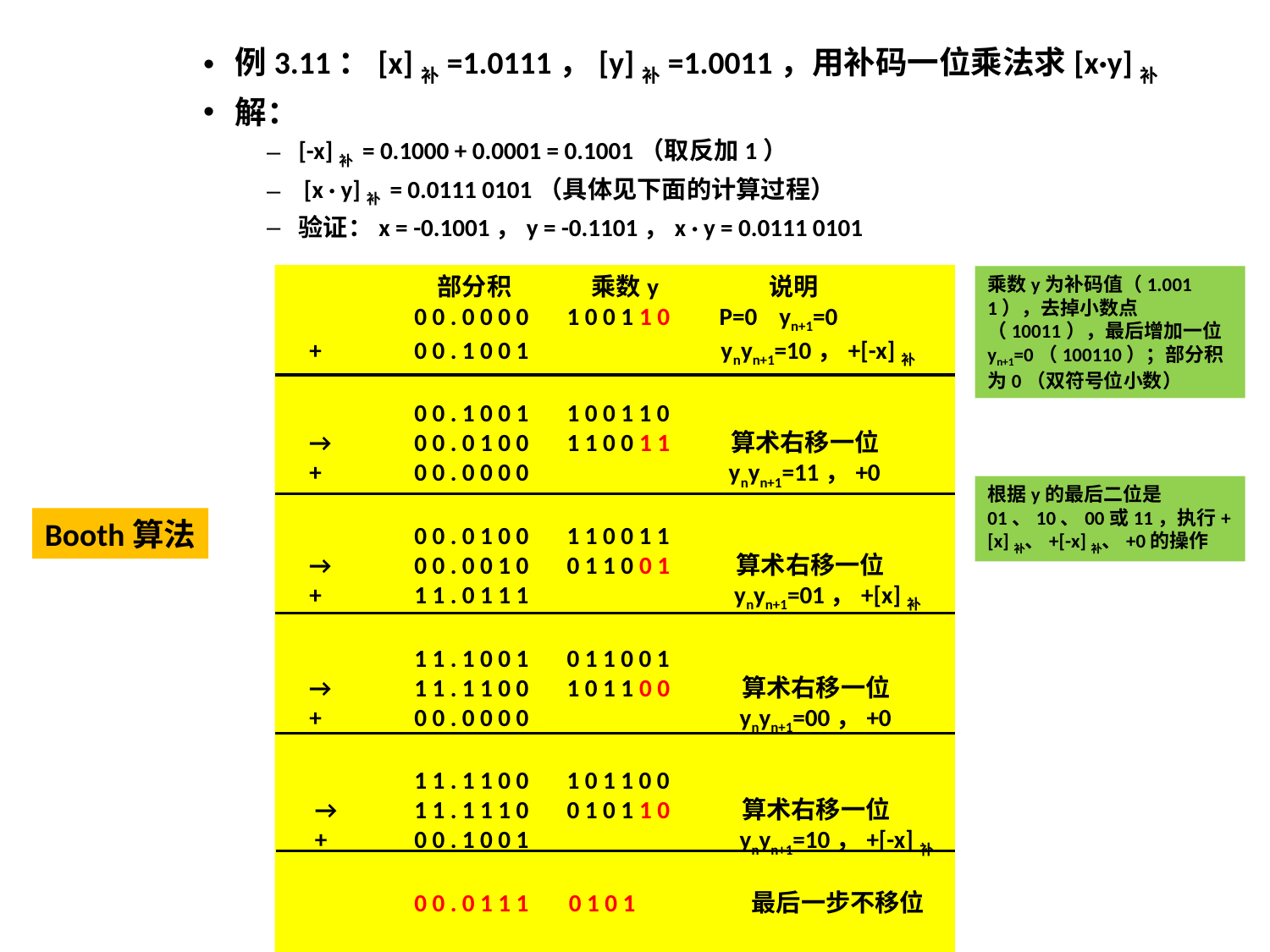

例3.11：[x]补=1.0111，[y]补=1.0011，用补码一位乘法求[x·y]补
解：
[-x]补 = 0.1000 + 0.0001 = 0.1001（取反加1）
 [x · y]补 = 0.0111 0101（具体见下面的计算过程）
验证：x = -0.1001，y = -0.1101，x · y = 0.0111 0101

	   部分积              乘数y                   说明
	0 0 . 0 0 0 0       1 0 0 1 1 0         P=0    yn+1=0
    +	0 0 . 1 0 0 1                                   ynyn+1=10，+[-x]补

	0 0 . 1 0 0 1       1 0 0 1 1 0
    →	0 0 . 0 1 0 0       1 1 0 0 1 1          算术右移一位
    +	0 0 . 0 0 0 0 		           ynyn+1=11，+0

	0 0 . 0 1 0 0       1 1 0 0 1 1
    → 	0 0 . 0 0 1 0       0 1 1 0 0 1           算术右移一位
    +	1 1 . 0 1 1 1 		            ynyn+1=01，+[x]补

	1 1 . 1 0 0 1       0 1 1 0 0 1
    → 	1 1 . 1 1 0 0       1 0 1 1 0 0            算术右移一位
    +	0 0 . 0 0 0 0 		             ynyn+1=00，+0

	1 1 . 1 1 0 0       1 0 1 1 0 0
     →  	1 1 . 1 1 1 0       0 1 0 1 1 0            算术右移一位
     +	0 0 . 1 0 0 1 		             ynyn+1=10，+[-x]补

	0 0 . 0 1 1 1 	     0 1 0 1                    最后一步不移位
乘数y为补码值（1.0011），去掉小数点（10011），最后增加一位yn+1=0（100110）；部分积为0（双符号位小数）
根据y的最后二位是01、10、00或11，执行+[x]补、+[-x]补、+0的操作
Booth算法